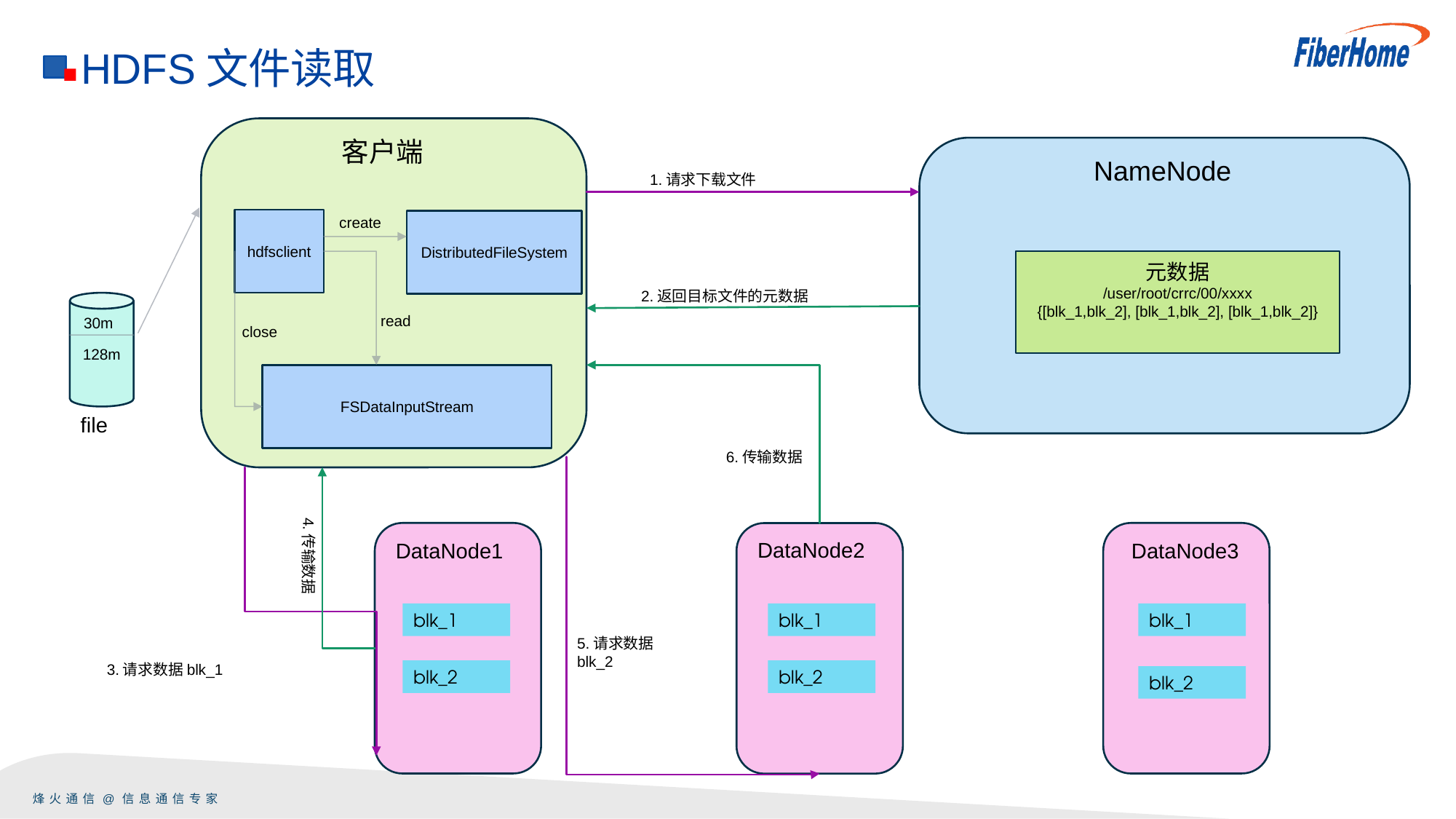

HDFS文件读取

客户端

NameNode
1.请求下载文件
create
hdfsclient
DistributedFileSystem
元数据
/user/root/crrc/00/xxxx
{[blk_1,blk_2], [blk_1,blk_2], [blk_1,blk_2]}

2.返回目标文件的元数据
128m
read
30m
close
FSDataInputStream
file
6.传输数据
4.传输数据

DataNode2
DataNode1
DataNode3
blk_1
blk_1
blk_1
5.请求数据blk_2
3.请求数据blk_1
blk_2
blk_2
blk_2